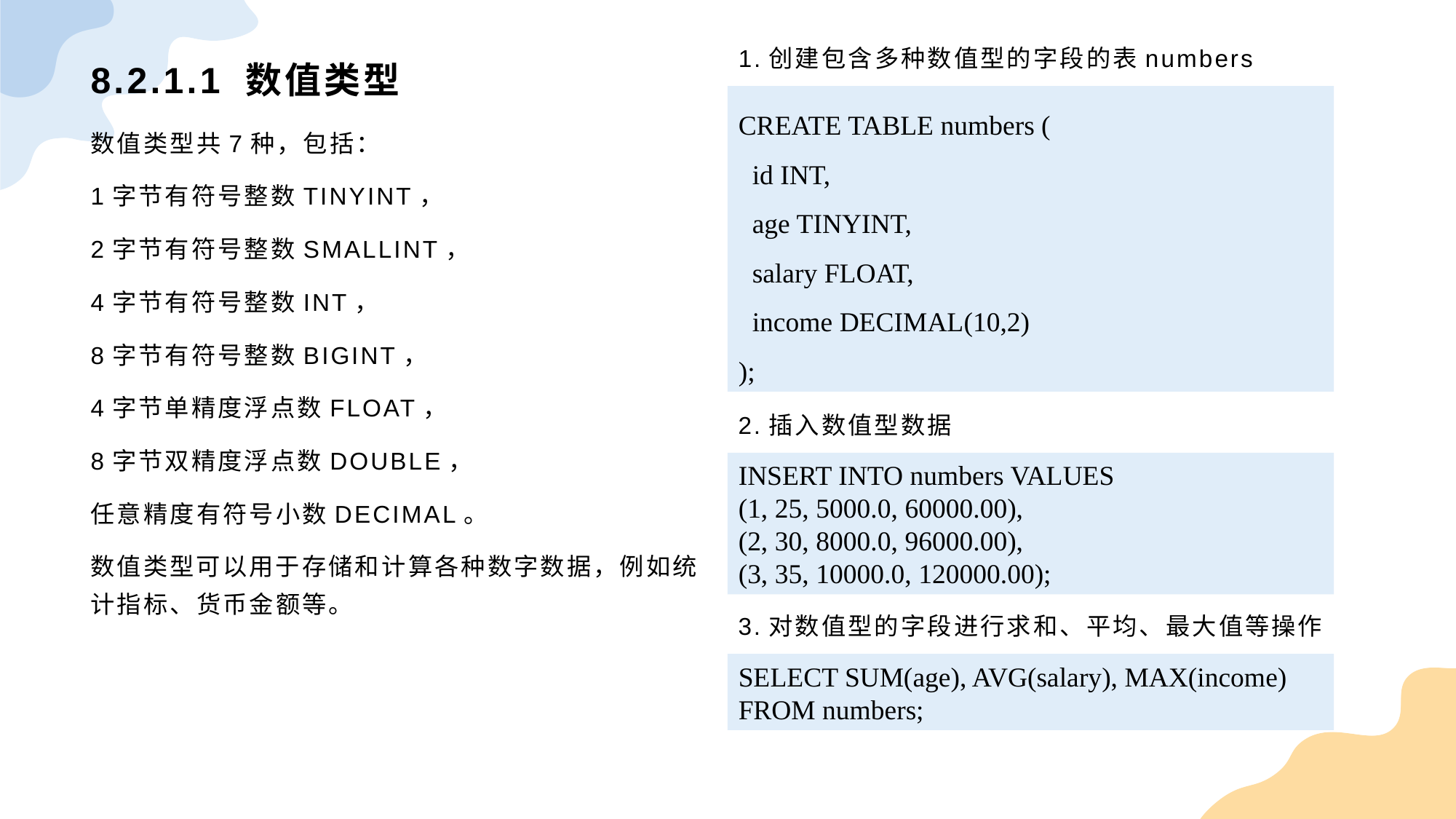

1.创建包含多种数值型的字段的表numbers
# 8.2.1.1 数值类型
CREATE TABLE numbers (
  id INT,
  age TINYINT,
  salary FLOAT,
  income DECIMAL(10,2)
);
数值类型共7种，包括：
1字节有符号整数TINYINT，
2字节有符号整数SMALLINT，
4字节有符号整数INT，
8字节有符号整数BIGINT，
4字节单精度浮点数FLOAT，
8字节双精度浮点数DOUBLE，
任意精度有符号小数DECIMAL。
数值类型可以用于存储和计算各种数字数据，例如统计指标、货币金额等。
2.插入数值型数据
INSERT INTO numbers VALUES
(1, 25, 5000.0, 60000.00),
(2, 30, 8000.0, 96000.00),
(3, 35, 10000.0, 120000.00);
3.对数值型的字段进行求和、平均、最大值等操作
SELECT SUM(age), AVG(salary), MAX(income) FROM numbers;